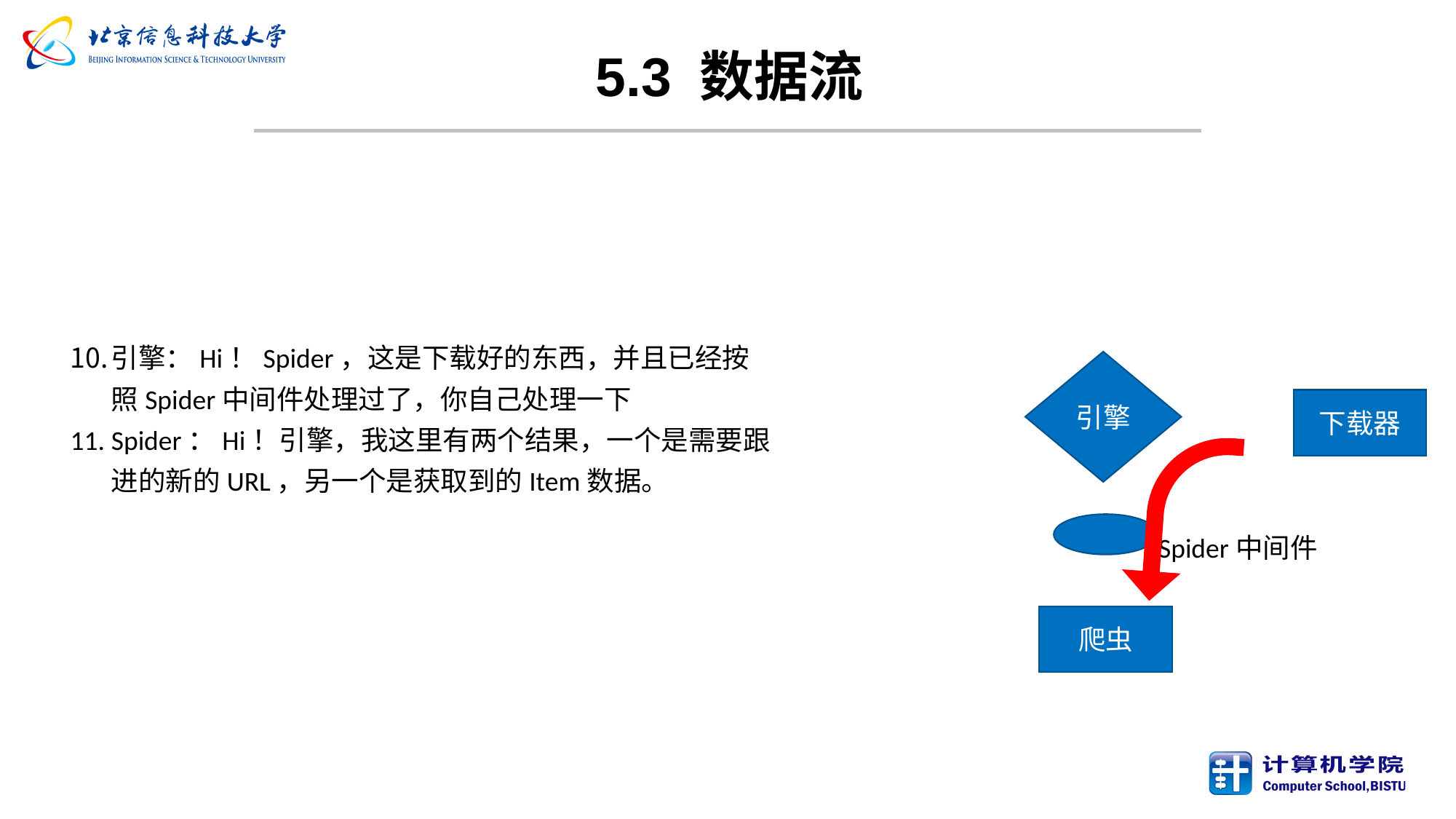

# 5.3 数据流
引擎：Hi！Spider，这是下载好的东西，并且已经按照Spider中间件处理过了，你自己处理一下
Spider：Hi！引擎，我这里有两个结果，一个是需要跟进的新的URL，另一个是获取到的Item数据。
引擎
下载器

Spider中间件
爬虫